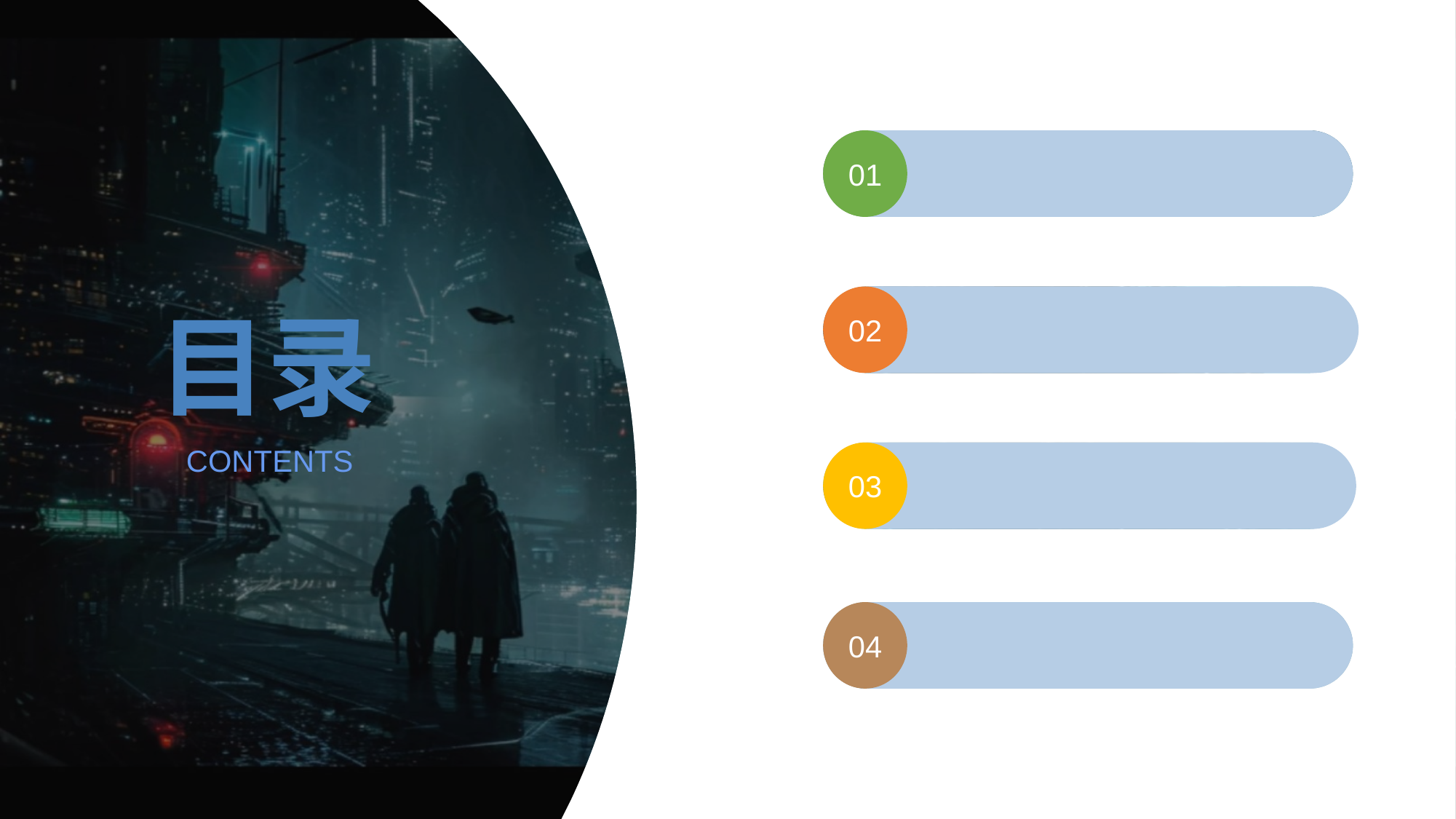

01

自我评估
02

目录
环境分析
CONTENTS

03

职业规划

04

未来评估